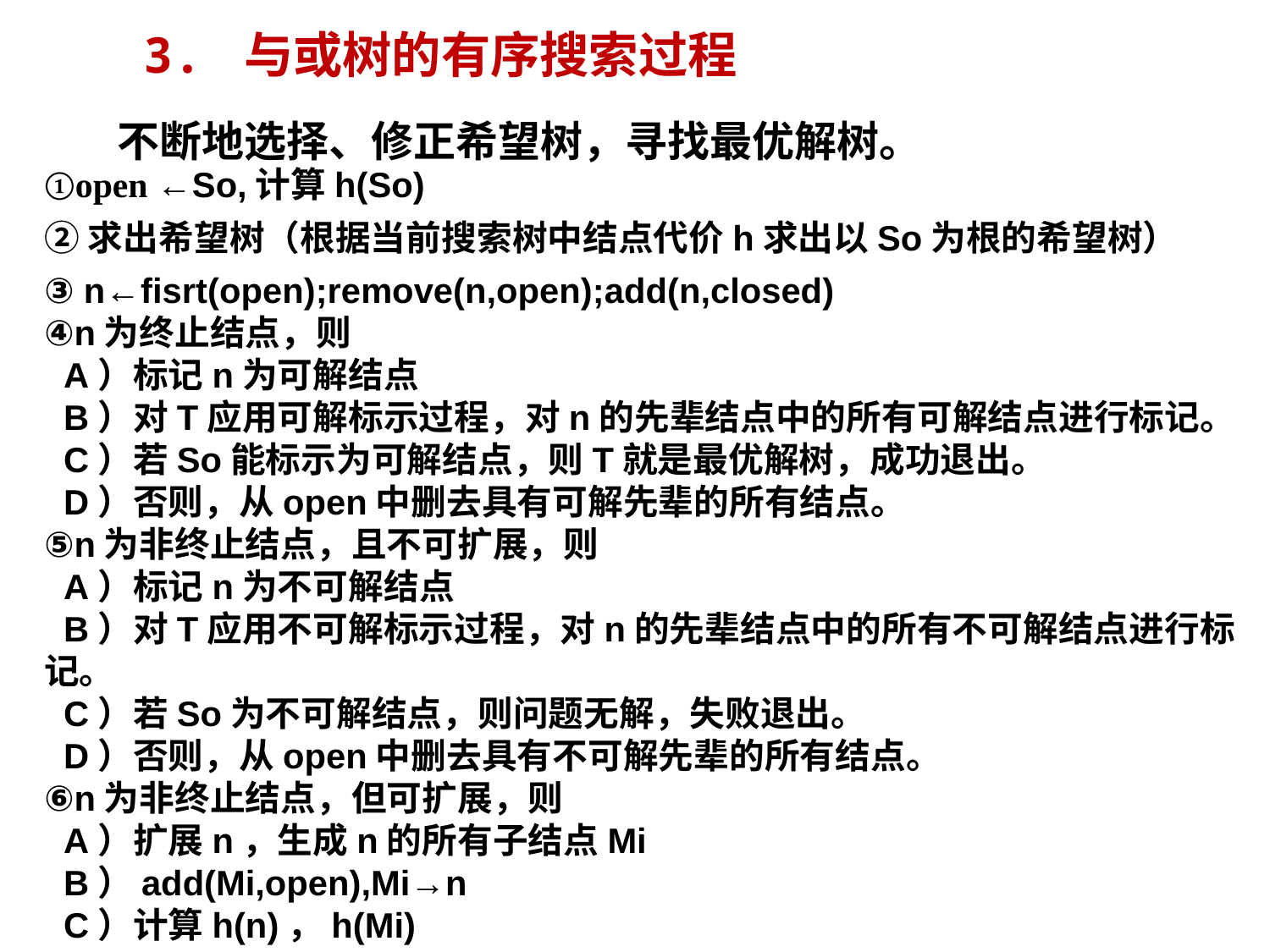

3. 与或树的有序搜索过程
　　不断地选择、修正希望树，寻找最优解树。
①open ←So,计算h(So)
②求出希望树（根据当前搜索树中结点代价h求出以So为根的希望树）
③ n←fisrt(open);remove(n,open);add(n,closed)
④n为终止结点，则
  A）标记n为可解结点
  B）对T应用可解标示过程，对n的先辈结点中的所有可解结点进行标记。
  C）若So能标示为可解结点，则T就是最优解树，成功退出。
  D）否则，从open中删去具有可解先辈的所有结点。
⑤n为非终止结点，且不可扩展，则
  A）标记n为不可解结点
  B）对T应用不可解标示过程，对n的先辈结点中的所有不可解结点进行标记。
  C）若So为不可解结点，则问题无解，失败退出。
  D）否则，从open中删去具有不可解先辈的所有结点。
⑥n为非终止结点，但可扩展，则
  A）扩展n，生成n的所有子结点Mi
  B）add(Mi,open),Mi→n
  C）计算h(n)，h(Mi)
⑦ goto ②